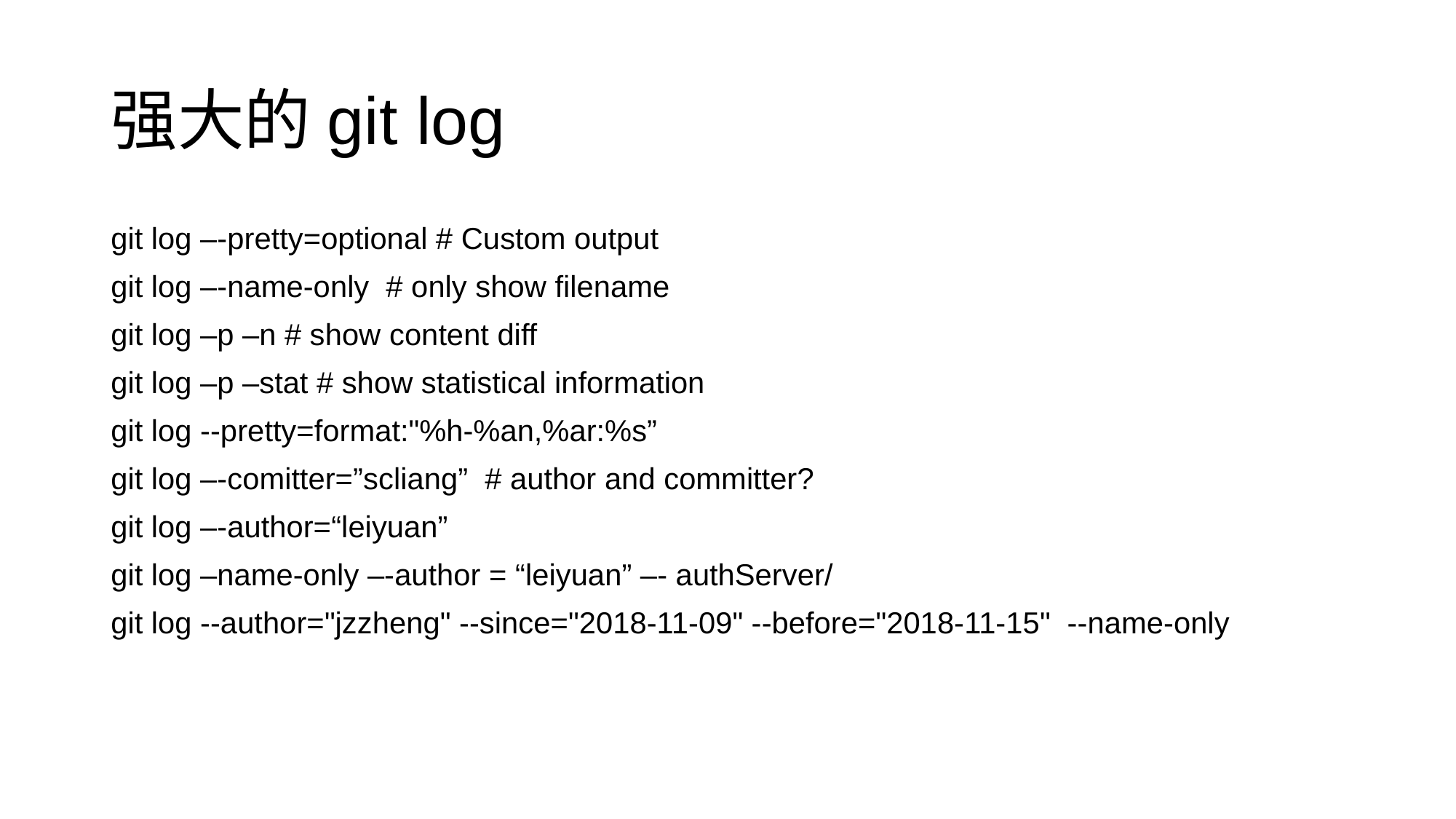

# 强大的git log
git log –-pretty=optional # Custom output
git log –-name-only  # only show filename
git log –p –n # show content diff
git log –p –stat # show statistical information
git log --pretty=format:"%h-%an,%ar:%s”
git log –-comitter=”scliang”  # author and committer?
git log –-author=“leiyuan”
git log –name-only –-author = “leiyuan” –- authServer/
git log --author="jzzheng" --since="2018-11-09" --before="2018-11-15"  --name-only